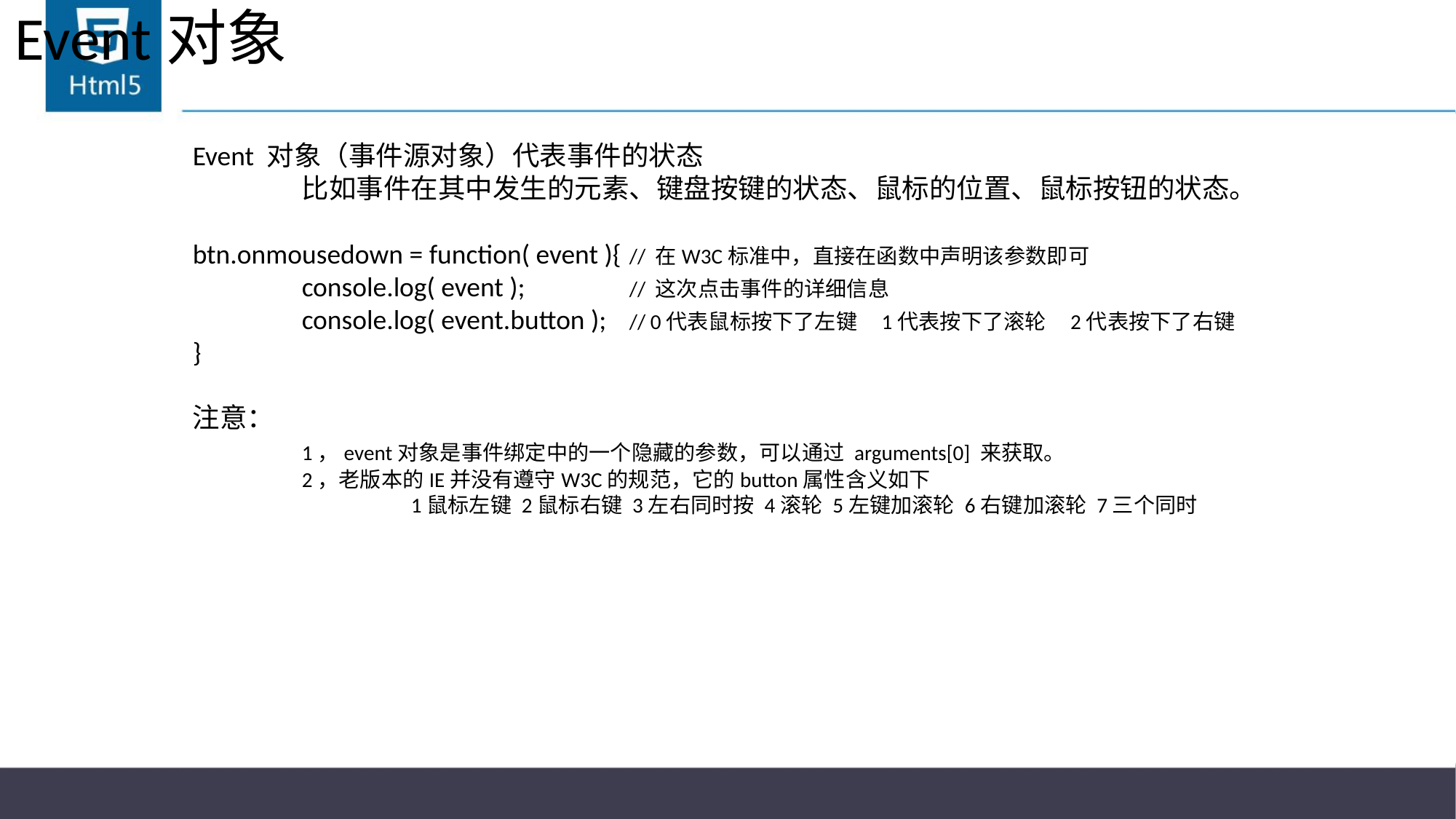

# Event对象
Event 对象（事件源对象）代表事件的状态
	比如事件在其中发生的元素、键盘按键的状态、鼠标的位置、鼠标按钮的状态。

btn.onmousedown = function( event ){	// 在W3C标准中，直接在函数中声明该参数即可
	console.log( event );	// 这次点击事件的详细信息
	console.log( event.button );	// 0代表鼠标按下了左键    1代表按下了滚轮    2代表按下了右键
}

注意：
	1，event对象是事件绑定中的一个隐藏的参数，可以通过 arguments[0] 来获取。
	2，老版本的IE并没有遵守W3C的规范，它的button属性含义如下
		1鼠标左键 2鼠标右键 3左右同时按 4滚轮 5左键加滚轮 6右键加滚轮 7三个同时